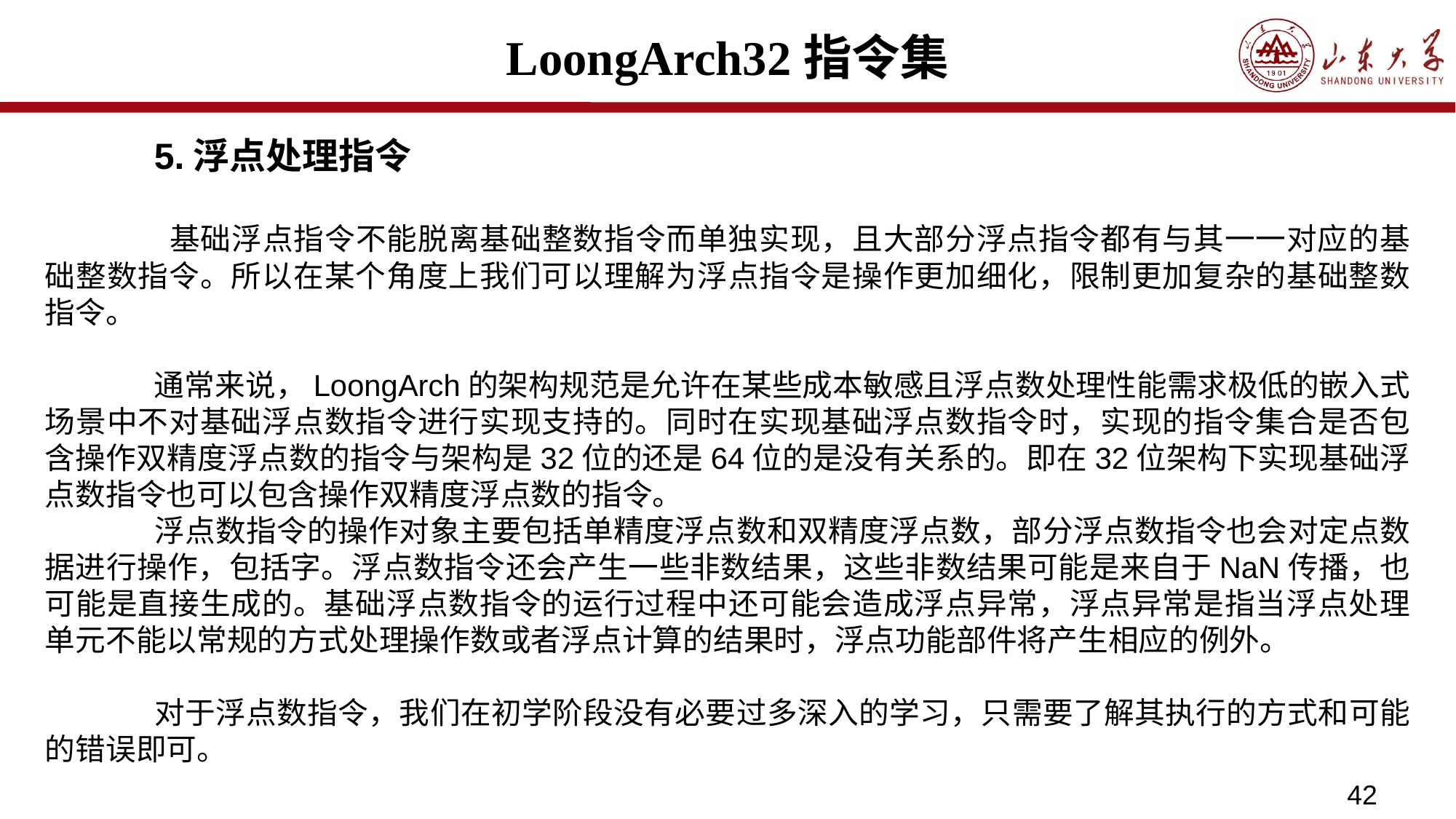

# LoongArch32指令集
	5.浮点处理指令

	 基础浮点指令不能脱离基础整数指令而单独实现，且大部分浮点指令都有与其一一对应的基础整数指令。所以在某个角度上我们可以理解为浮点指令是操作更加细化，限制更加复杂的基础整数指令。

	通常来说，LoongArch的架构规范是允许在某些成本敏感且浮点数处理性能需求极低的嵌入式场景中不对基础浮点数指令进行实现支持的。同时在实现基础浮点数指令时，实现的指令集合是否包含操作双精度浮点数的指令与架构是32位的还是64位的是没有关系的。即在32位架构下实现基础浮点数指令也可以包含操作双精度浮点数的指令。
	浮点数指令的操作对象主要包括单精度浮点数和双精度浮点数，部分浮点数指令也会对定点数据进行操作，包括字。浮点数指令还会产生一些非数结果，这些非数结果可能是来自于NaN传播，也可能是直接生成的。基础浮点数指令的运行过程中还可能会造成浮点异常，浮点异常是指当浮点处理单元不能以常规的方式处理操作数或者浮点计算的结果时，浮点功能部件将产生相应的例外。

	对于浮点数指令，我们在初学阶段没有必要过多深入的学习，只需要了解其执行的方式和可能的错误即可。
42